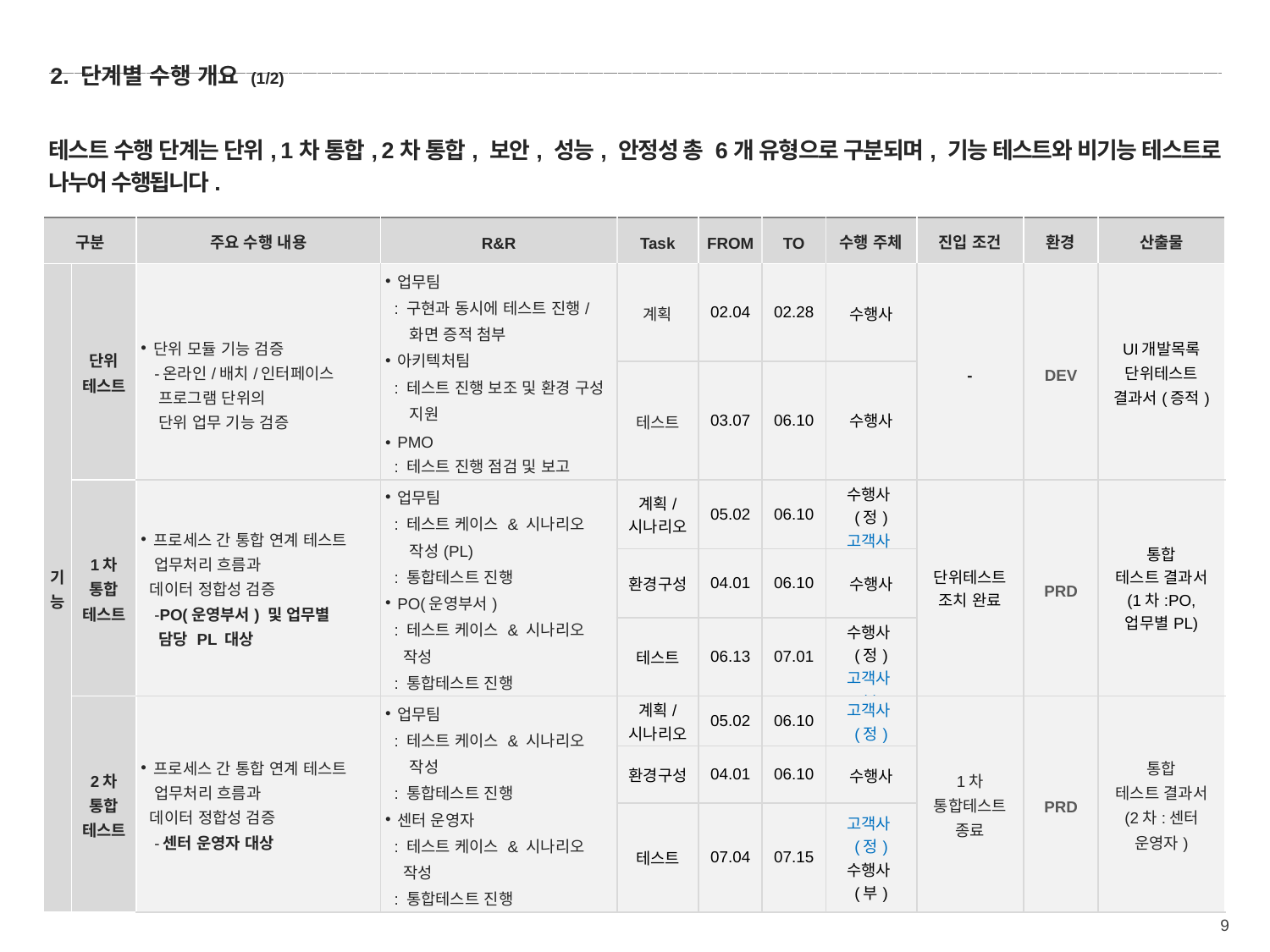

2. 단계별 수행 개요 (1/2)
테스트 수행 단계는 단위, 1차 통합, 2차 통합, 보안, 성능, 안정성 총 6개 유형으로 구분되며, 기능 테스트와 비기능 테스트로 나누어 수행됩니다.
| 구분 |  | 주요 수행 내용 | R&R | Task | FROM | TO | 수행 주체 | 진입 조건 | 환경 | 산출물 |
| --- | --- | --- | --- | --- | --- | --- | --- | --- | --- | --- |
| 기 능 | 단위 테스트 | 단위 모듈 기능 검증 -온라인/배치/인터페이스 프로그램 단위의 단위 업무 기능 검증 | 업무팀 : 구현과 동시에 테스트 진행/화면 증적 첨부 아키텍처팀 : 테스트 진행 보조 및 환경 구성 지원 PMO : 테스트 진행 점검 및 보고 | 계획 | 02.04 | 02.28 | 수행사 | - | DEV | UI개발목록 단위테스트 결과서(증적) |
|  |  |  |  | 테스트 | 03.07 | 06.10 | 수행사 |  |  |  |
|  | 1차 통합 테스트 | 프로세스 간 통합 연계 테스트 업무처리 흐름과 데이터 정합성 검증 -PO(운영부서) 및 업무별 담당 PL 대상 | 업무팀 : 테스트 케이스 & 시나리오 작성(PL) : 통합테스트 진행 PO(운영부서) : 테스트 케이스 & 시나리오 작성 : 통합테스트 진행 | 계획/ 시나리오 | 05.02 | 06.10 | 수행사(정) 고객사(부) | 단위테스트 조치 완료 | PRD | 통합 테스트 결과서 (1차:PO, 업무별PL) |
|  |  |  |  | 환경구성 | 04.01 | 06.10 | 수행사 |  |  |  |
|  |  |  |  | 테스트 | 06.13 | 07.01 | 수행사(정) 고객사(부) |  |  |  |
|  | 2차 통합 테스트 | 프로세스 간 통합 연계 테스트 업무처리 흐름과 데이터 정합성 검증 -센터 운영자 대상 | 업무팀 : 테스트 케이스 & 시나리오 작성 : 통합테스트 진행 센터 운영자 : 테스트 케이스 & 시나리오 작성 : 통합테스트 진행 | 계획/ 시나리오 | 05.02 | 06.10 | 고객사(정) 수행사(부) | 1차 통합테스트 종료 | PRD | 통합 테스트 결과서 (2차:센터 운영자) |
|  |  |  |  | 환경구성 | 04.01 | 06.10 | 수행사 |  |  |  |
|  |  |  |  | 테스트 | 07.04 | 07.15 | 고객사(정) 수행사(부) |  |  |  |